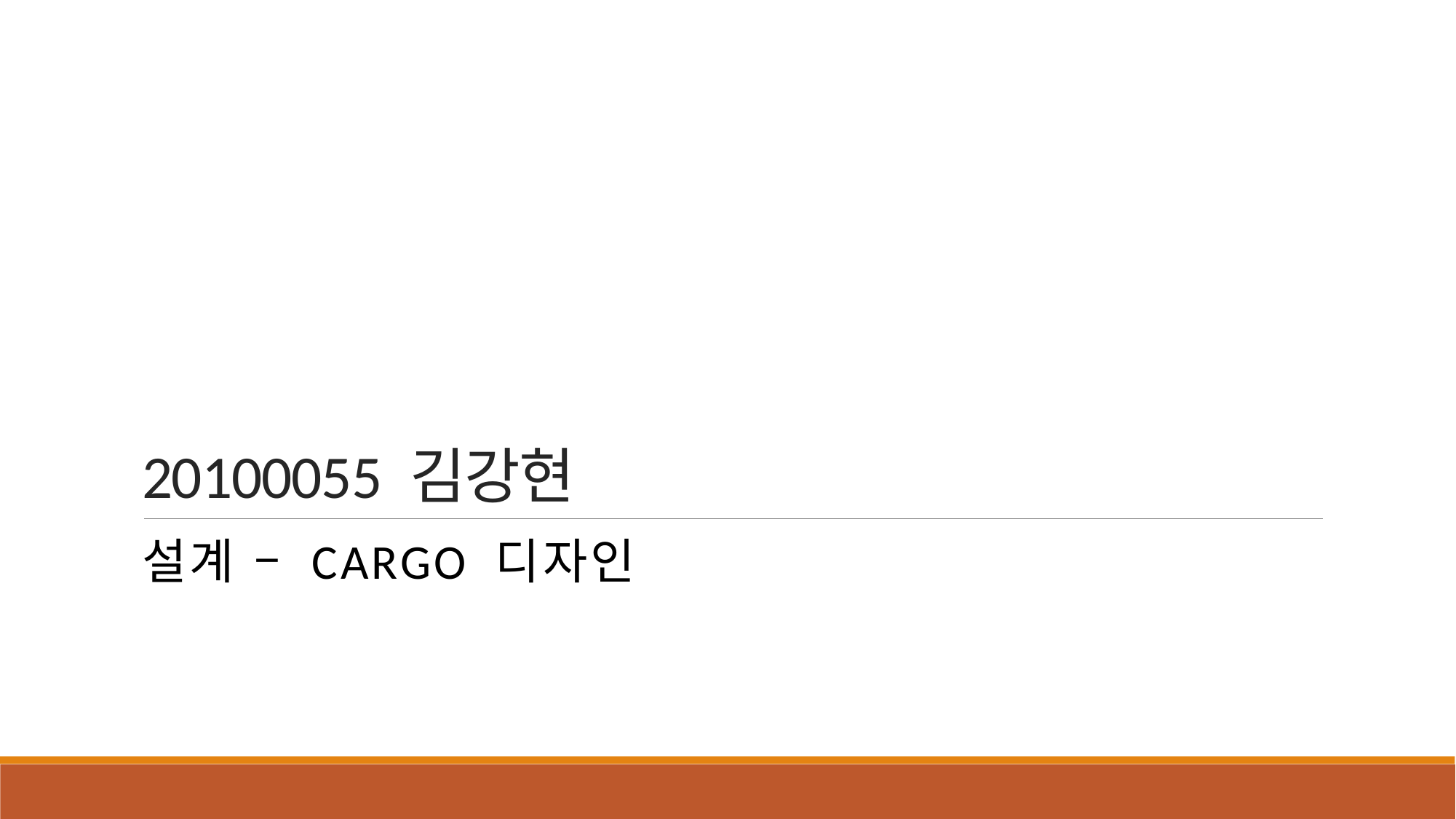

# 20100055 김강현
설계 – Cargo 디자인